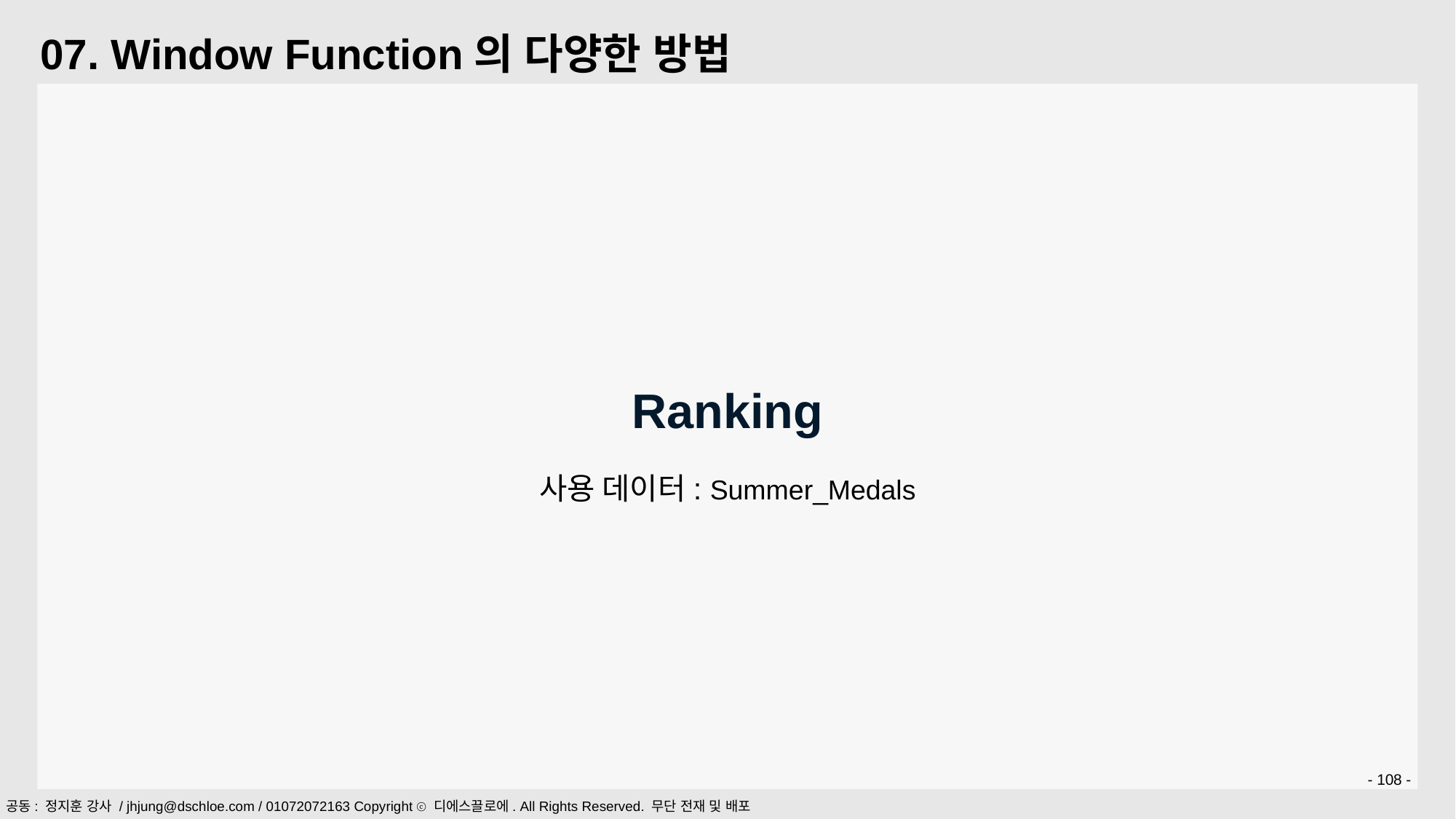

07. Window Function의 다양한 방법
Ranking
사용 데이터: Summer_Medals
- 108 -